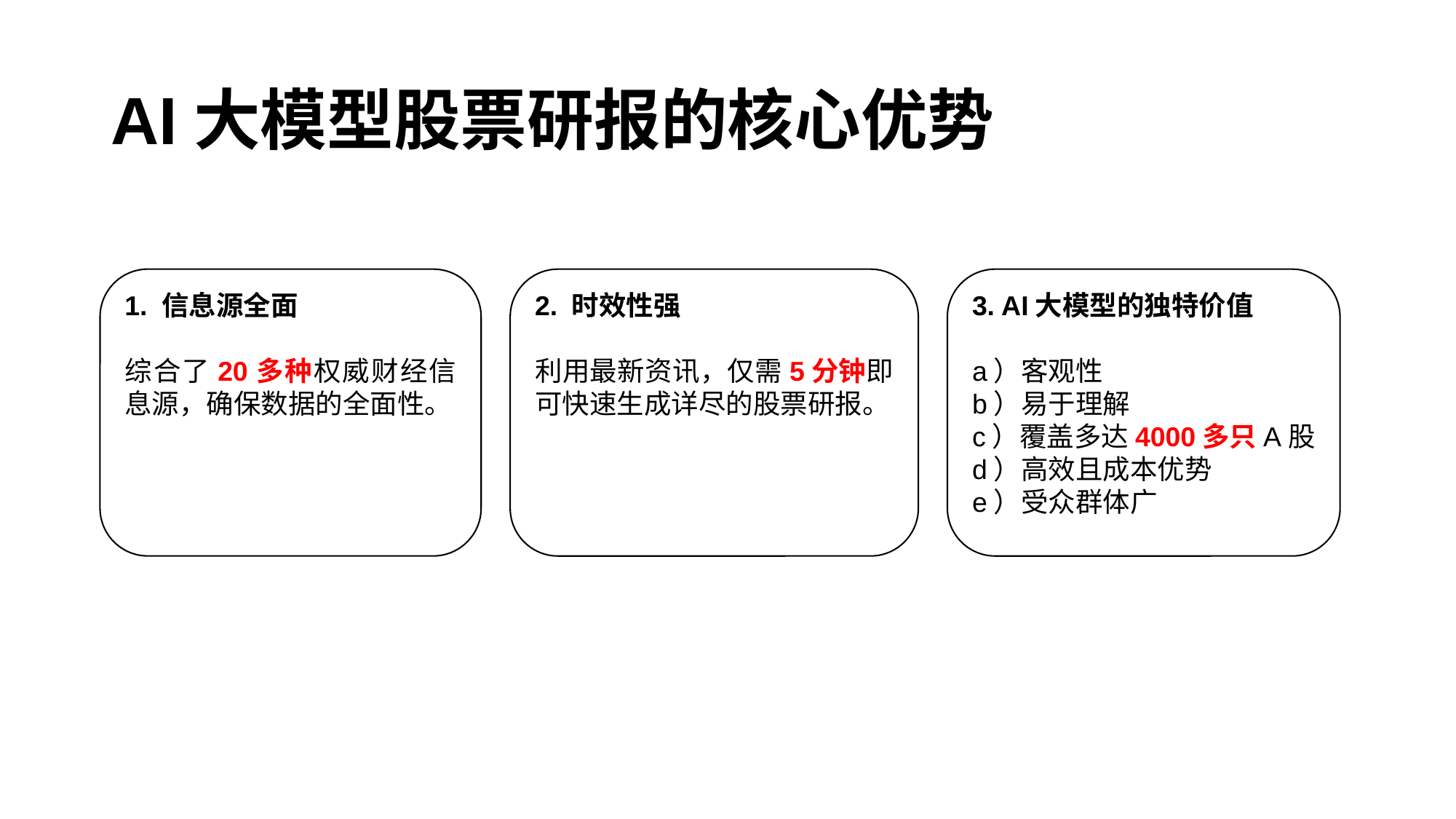

# AI大模型股票研报的核心优势
1. 信息源全面

综合了20多种权威财经信息源，确保数据的全面性。

2. 时效性强

利用最新资讯，仅需5分钟即可快速生成详尽的股票研报。
3. AI大模型的独特价值

a）客观性
b）易于理解
c）覆盖多达4000多只A股
d）高效且成本优势
e）受众群体广